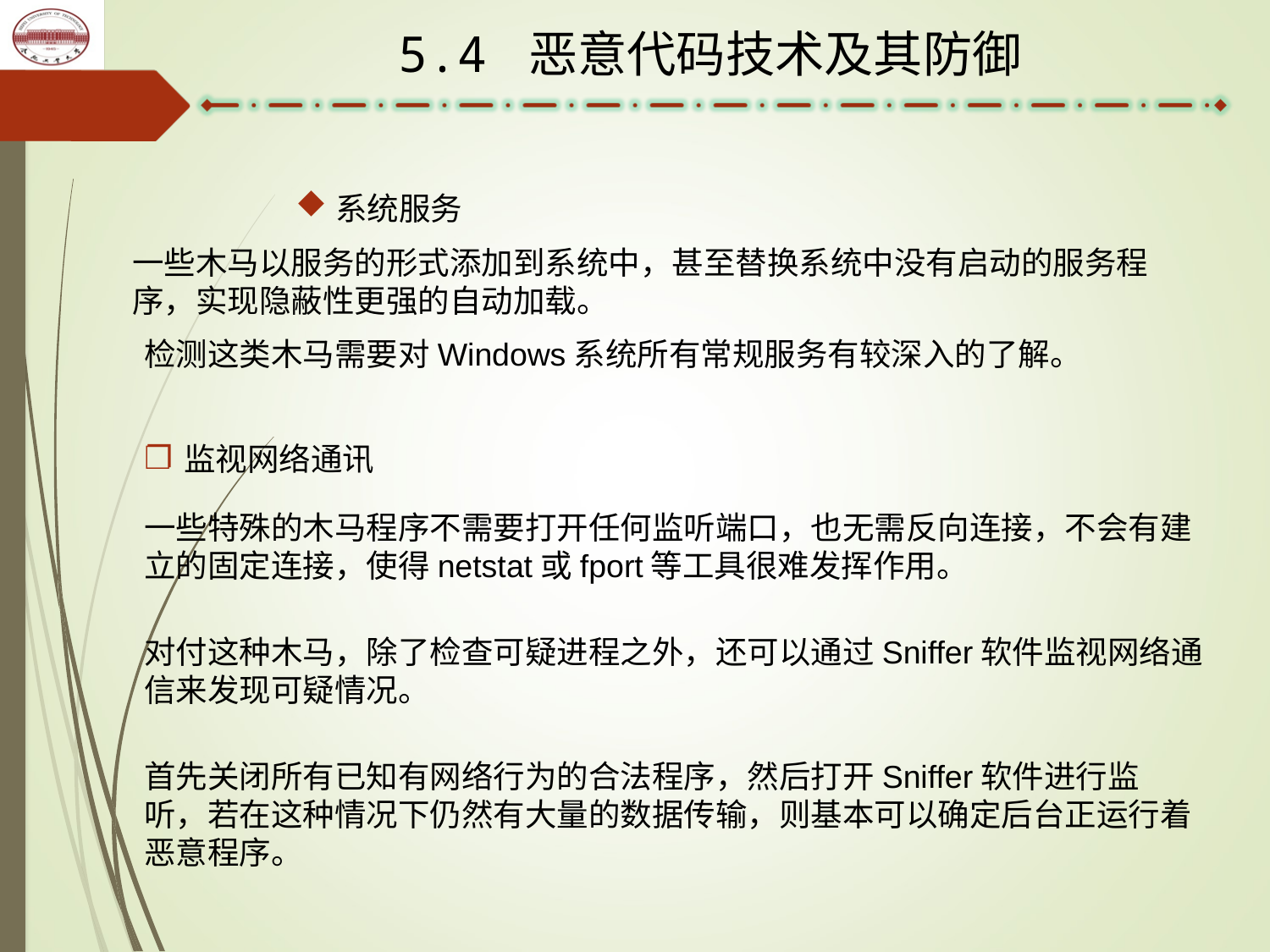

5.4 恶意代码技术及其防御
系统服务
一些木马以服务的形式添加到系统中，甚至替换系统中没有启动的服务程序，实现隐蔽性更强的自动加载。
检测这类木马需要对Windows系统所有常规服务有较深入的了解。
监视网络通讯
一些特殊的木马程序不需要打开任何监听端口，也无需反向连接，不会有建立的固定连接，使得netstat或fport等工具很难发挥作用。
对付这种木马，除了检查可疑进程之外，还可以通过Sniffer软件监视网络通信来发现可疑情况。
首先关闭所有已知有网络行为的合法程序，然后打开Sniffer软件进行监听，若在这种情况下仍然有大量的数据传输，则基本可以确定后台正运行着恶意程序。